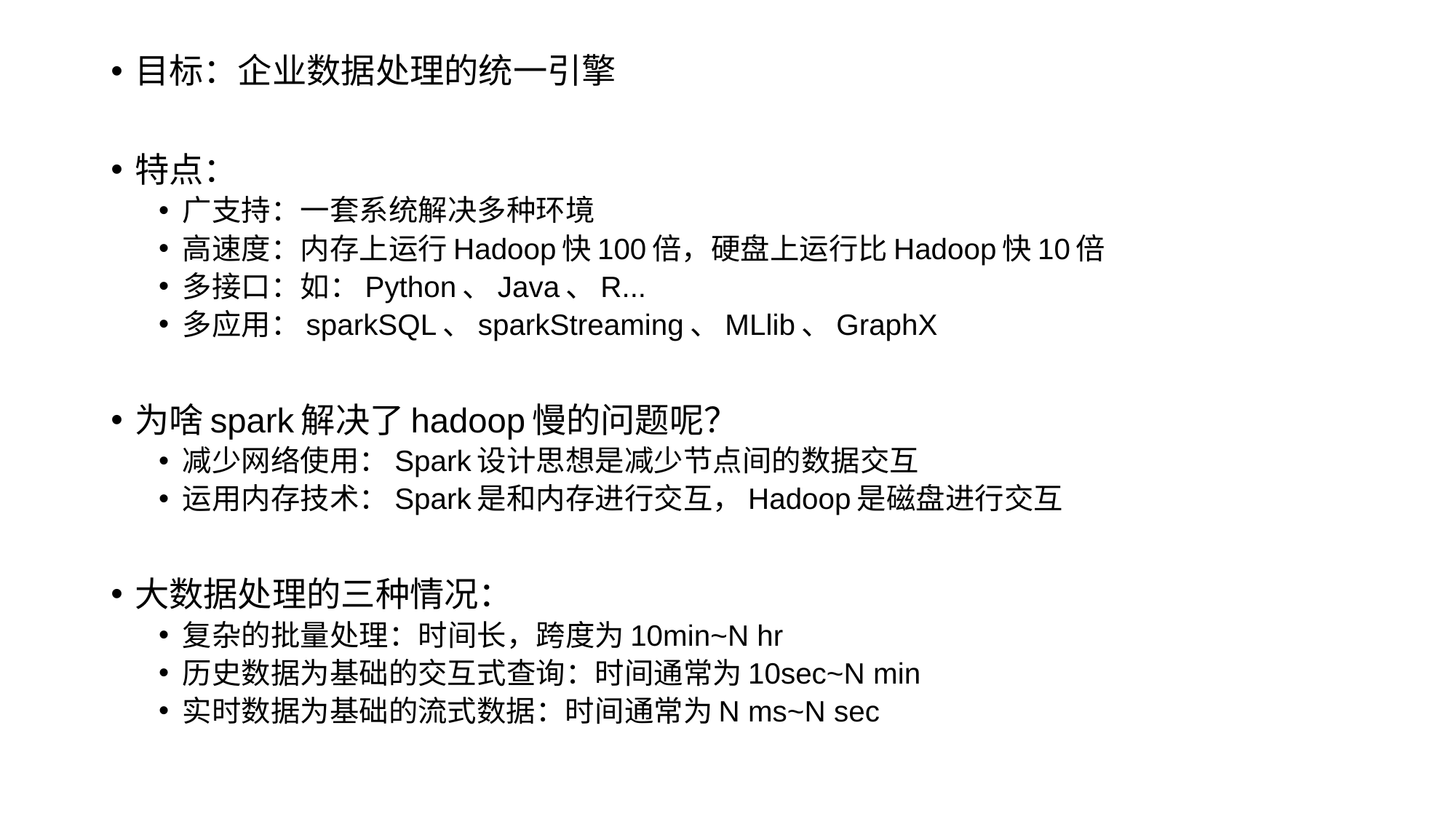

目标：企业数据处理的统一引擎

特点：
广支持：一套系统解决多种环境
高速度：内存上运行Hadoop快100倍，硬盘上运行比Hadoop快10倍
多接口：如：Python、Java、R...
多应用：sparkSQL、sparkStreaming、MLlib、GraphX

为啥spark解决了hadoop慢的问题呢？
减少网络使用：Spark设计思想是减少节点间的数据交互
运用内存技术：Spark是和内存进行交互，Hadoop是磁盘进行交互

大数据处理的三种情况：
复杂的批量处理：时间长，跨度为10min~N hr
历史数据为基础的交互式查询：时间通常为10sec~N min
实时数据为基础的流式数据：时间通常为N ms~N sec